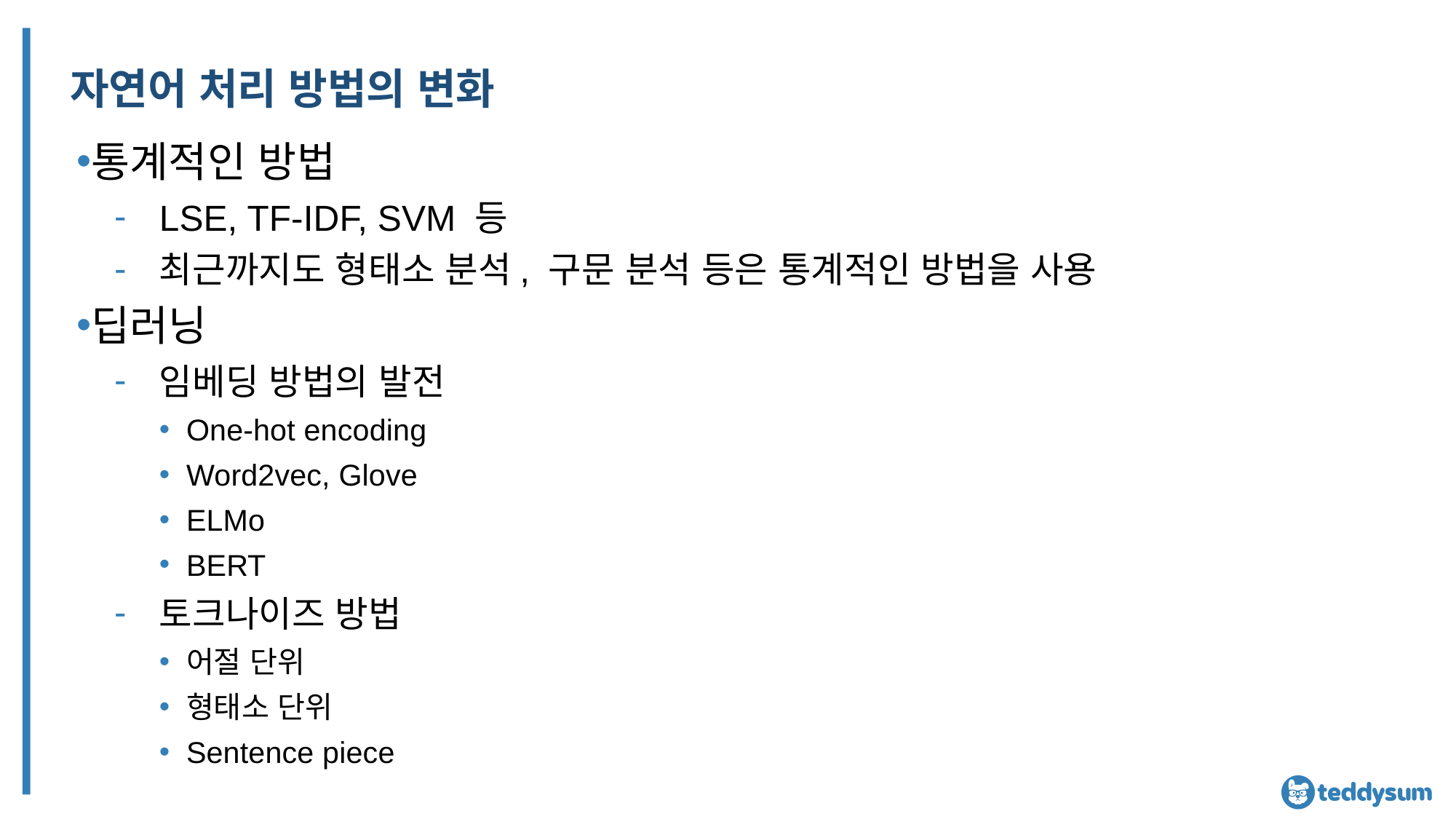

# 자연어 처리 방법의 변화
통계적인 방법
LSE, TF-IDF, SVM 등
최근까지도 형태소 분석, 구문 분석 등은 통계적인 방법을 사용
딥러닝
임베딩 방법의 발전
One-hot encoding
Word2vec, Glove
ELMo
BERT
토크나이즈 방법
어절 단위
형태소 단위
Sentence piece